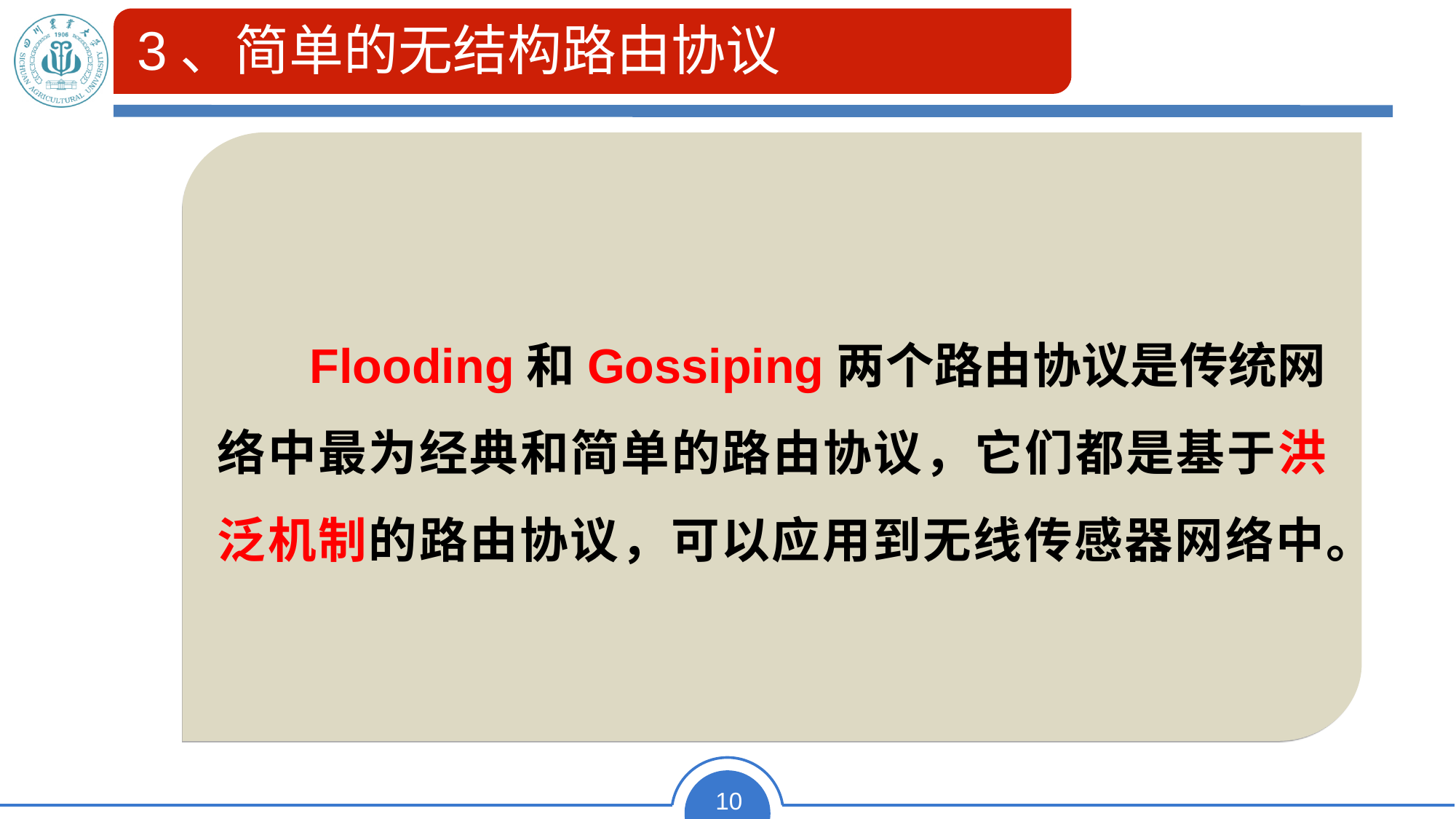

# 3、简单的无结构路由协议
        Flooding和Gossiping两个路由协议是传统网络中最为经典和简单的路由协议，它们都是基于洪泛机制的路由协议，可以应用到无线传感器网络中。